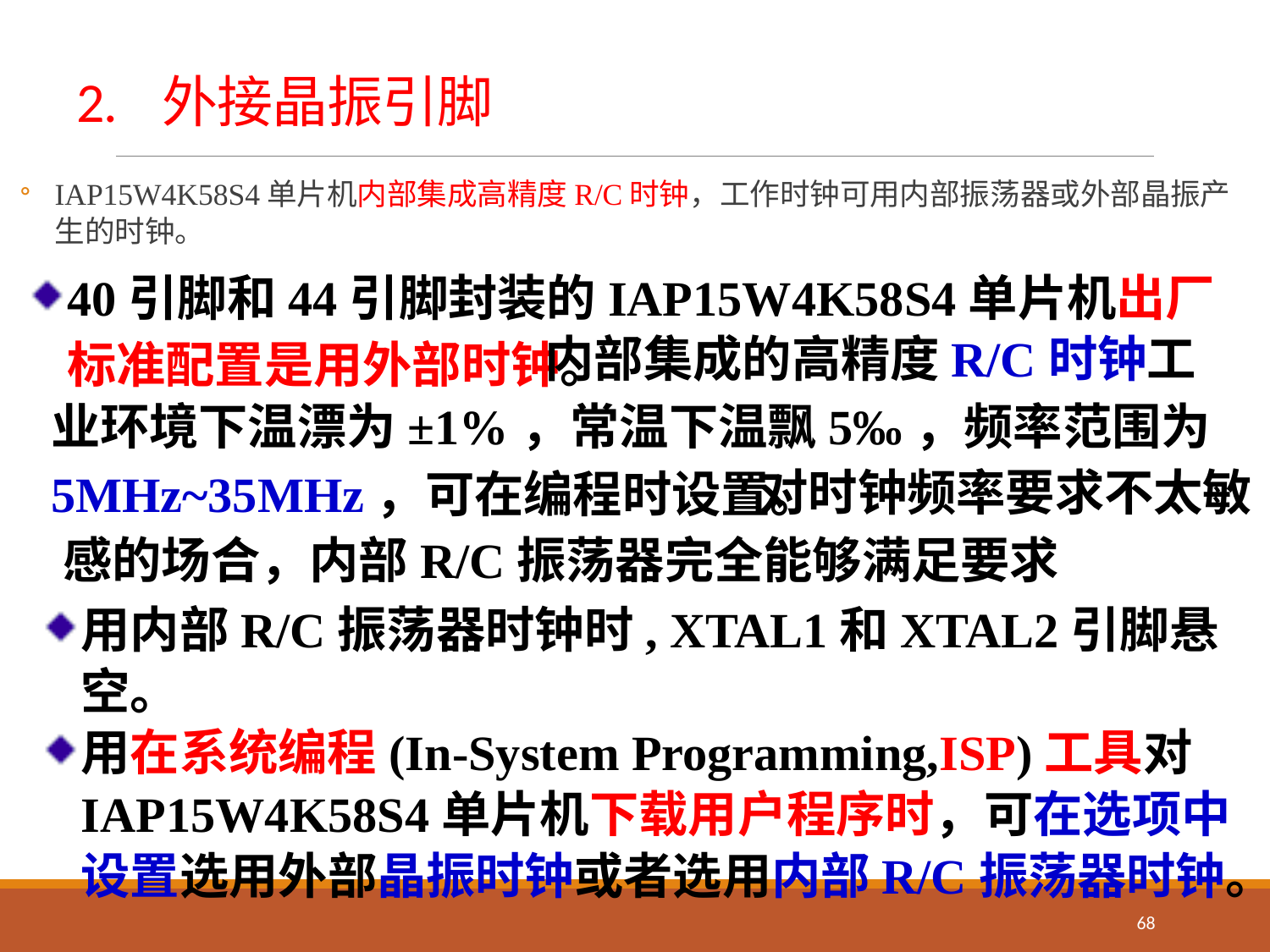

# 2.   外接晶振引脚
IAP15W4K58S4单片机内部集成高精度R/C时钟，工作时钟可用内部振荡器或外部晶振产生的时钟。
40引脚和44引脚封装的IAP15W4K58S4单片机出厂标准配置是用外部时钟。
                                           内部集成的高精度R/C时钟工业环境下温漂为±1%，常温下温飘5‰，频率范围为5MHz~35MHz，可在编程时设置。
                                                             对时钟频率要求不太敏感的场合，内部R/C振荡器完全能够满足要求
用内部R/C振荡器时钟时, XTAL1和XTAL2引脚悬空。
用在系统编程(In-System Programming,ISP)工具对IAP15W4K58S4单片机下载用户程序时，可在选项中设置选用外部晶振时钟或者选用内部R/C振荡器时钟。

68